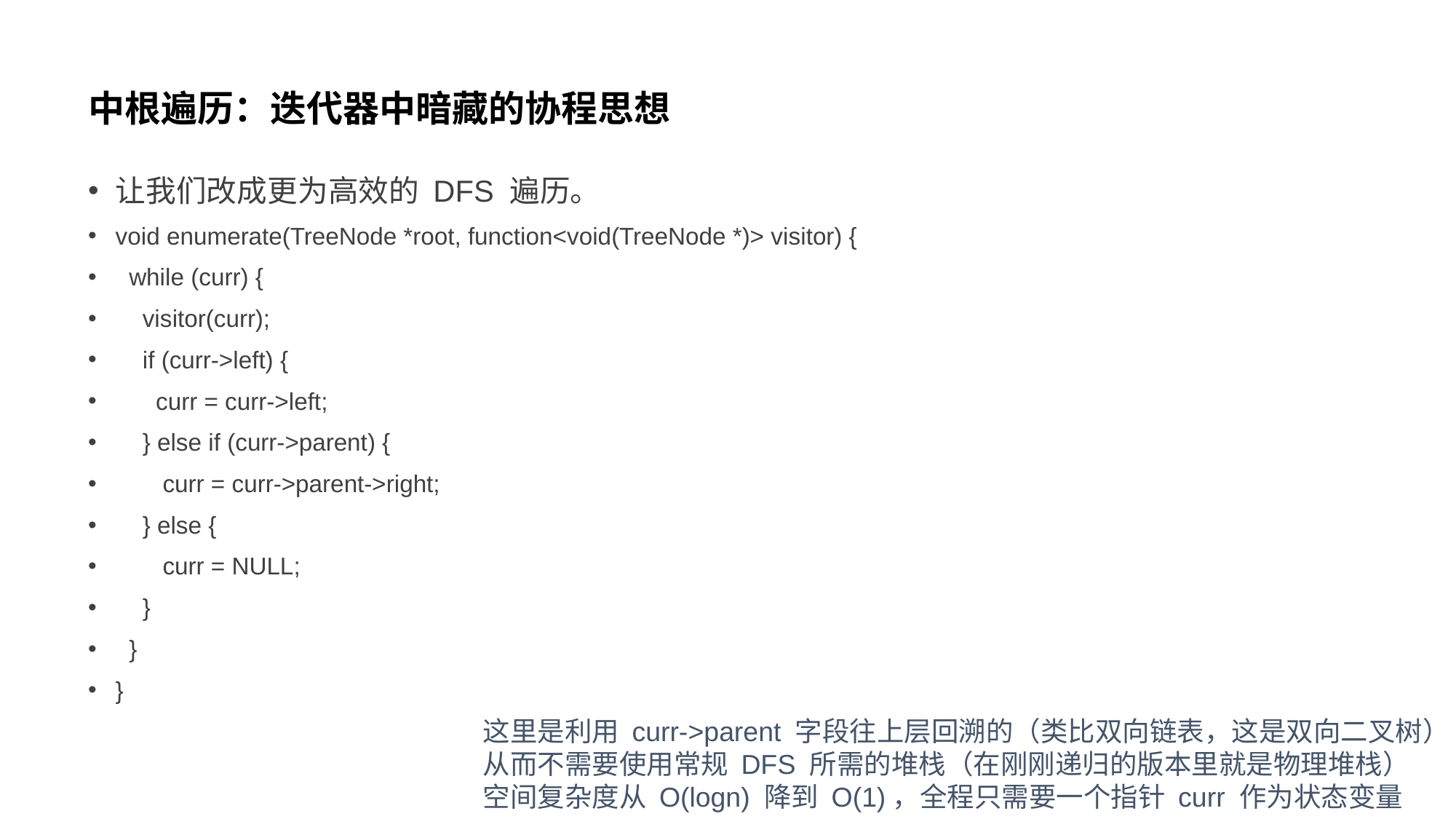

# 中根遍历：迭代器中暗藏的协程思想
让我们改成更为高效的 DFS 遍历。
void enumerate(TreeNode *root, function<void(TreeNode *)> visitor) {
  while (curr) {
    visitor(curr);
    if (curr->left) {
      curr = curr->left;
    } else if (curr->parent) {
       curr = curr->parent->right;
    } else {
       curr = NULL;
    }
  }
}
这里是利用 curr->parent 字段往上层回溯的（类比双向链表，这是双向二叉树）
从而不需要使用常规 DFS 所需的堆栈（在刚刚递归的版本里就是物理堆栈）
空间复杂度从 O(logn) 降到 O(1)，全程只需要一个指针 curr 作为状态变量